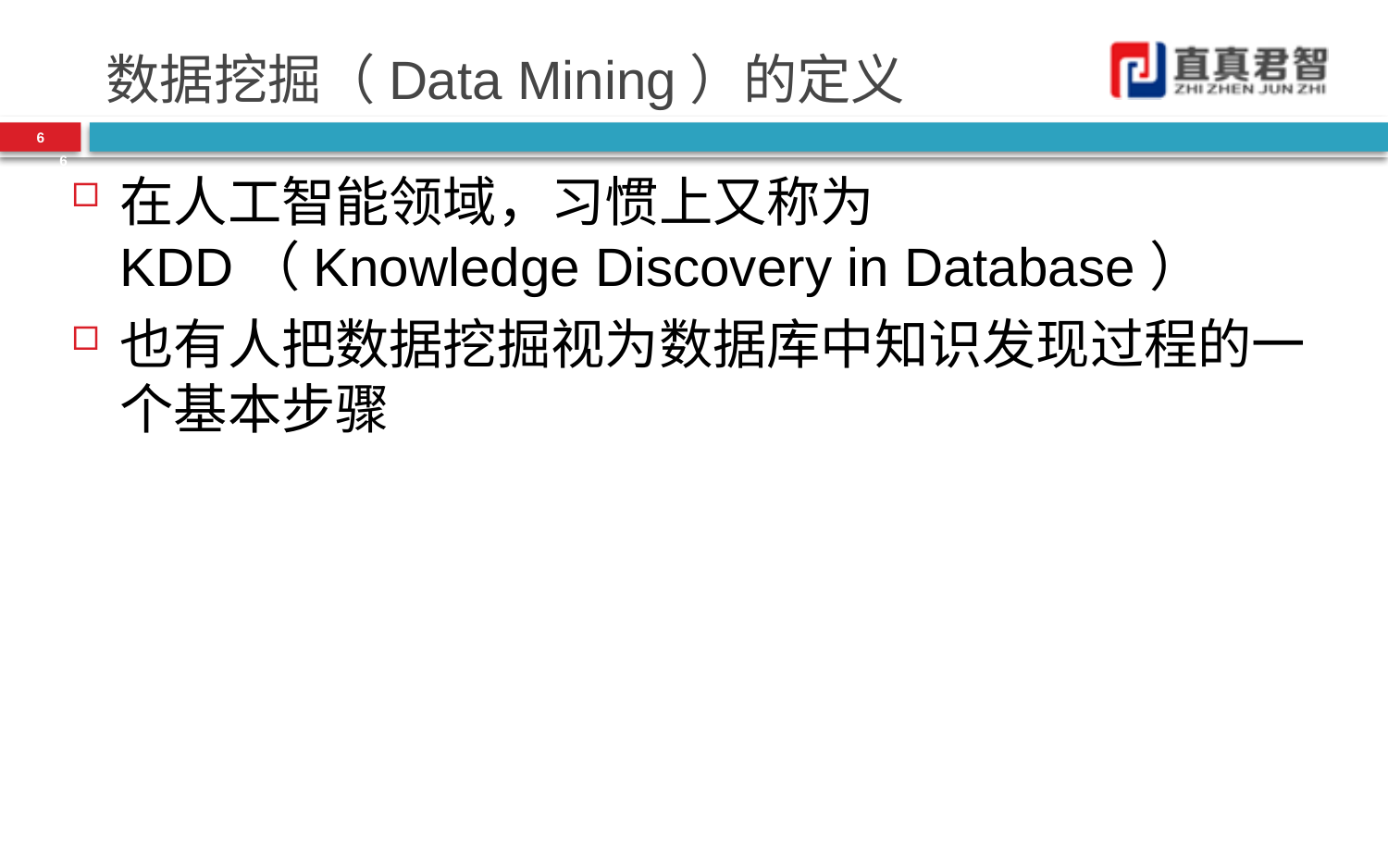

# 数据挖掘（Data Mining）的定义
6
6
在人工智能领域，习惯上又称为KDD（Knowledge Discovery in Database）
也有人把数据挖掘视为数据库中知识发现过程的一个基本步骤